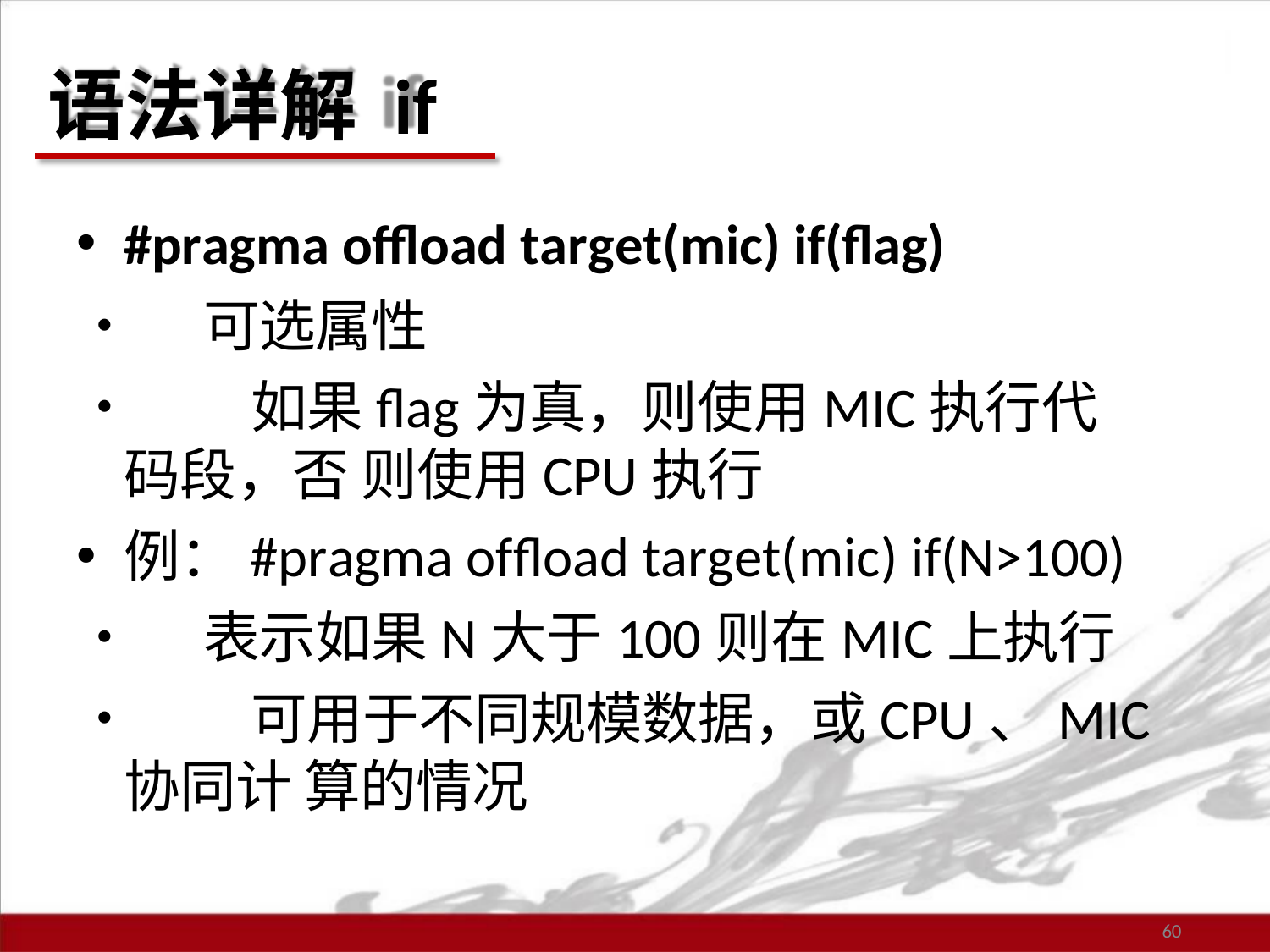

# 语法详解 if

#pragma offload target(mic) if(flag)
•	可选属性
•	如果flag为真，则使用MIC执行代码段，否 则使用CPU执行
例：#pragma offload target(mic) if(N>100)
•	表示如果N大于100则在MIC上执行
•	可用于不同规模数据，或CPU、MIC协同计 算的情况

60